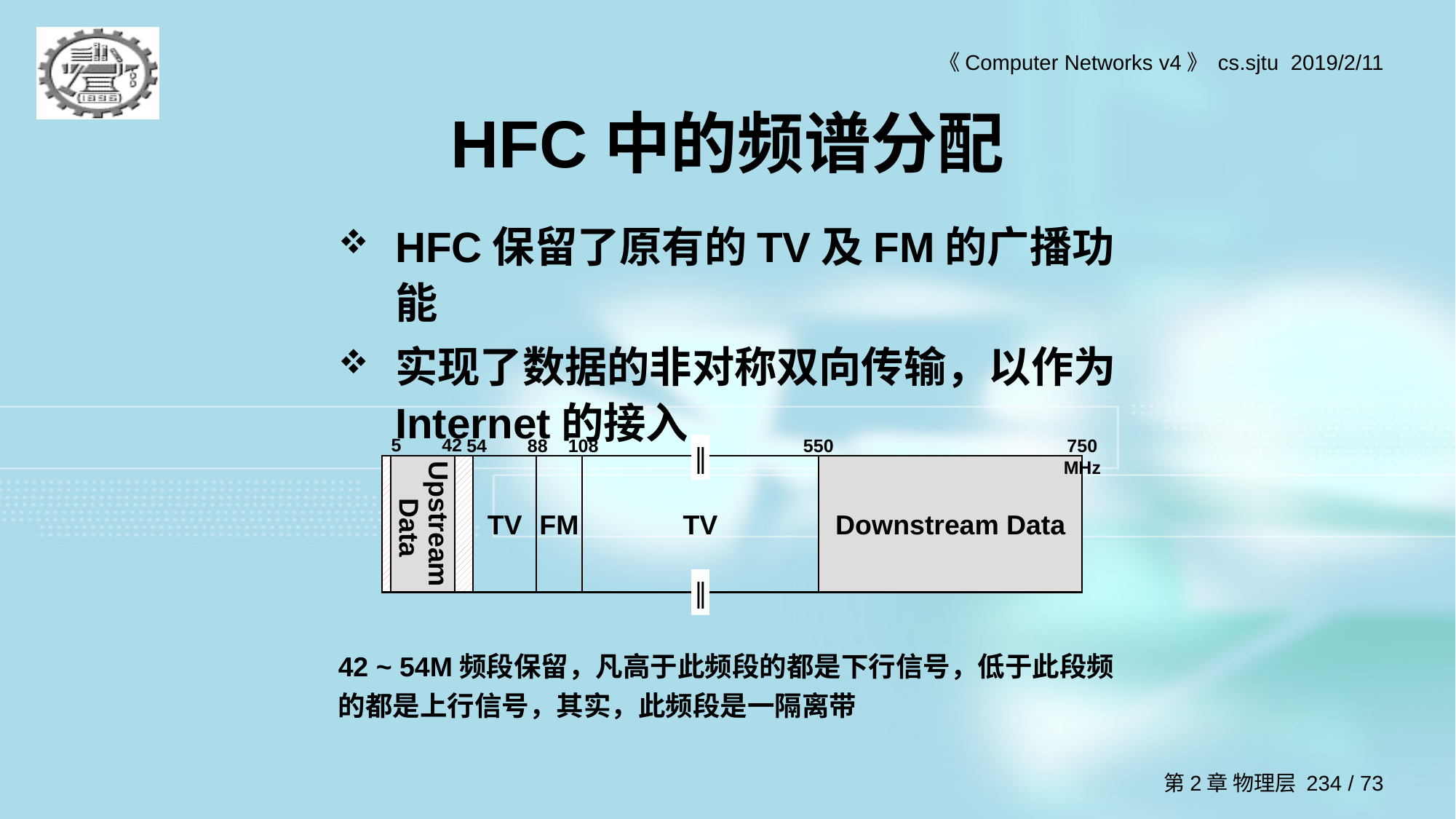

# HFC中的频谱分配
HFC保留了原有的TV及FM的广播功能
实现了数据的非对称双向传输，以作为Internet的接入
5        42
54        88    108
∥
550
750 MHz

Upstream
 Data

TV
FM
TV
Downstream Data
∥
42 ~ 54M频段保留，凡高于此频段的都是下行信号，低于此段频的都是上行信号，其实，此频段是一隔离带